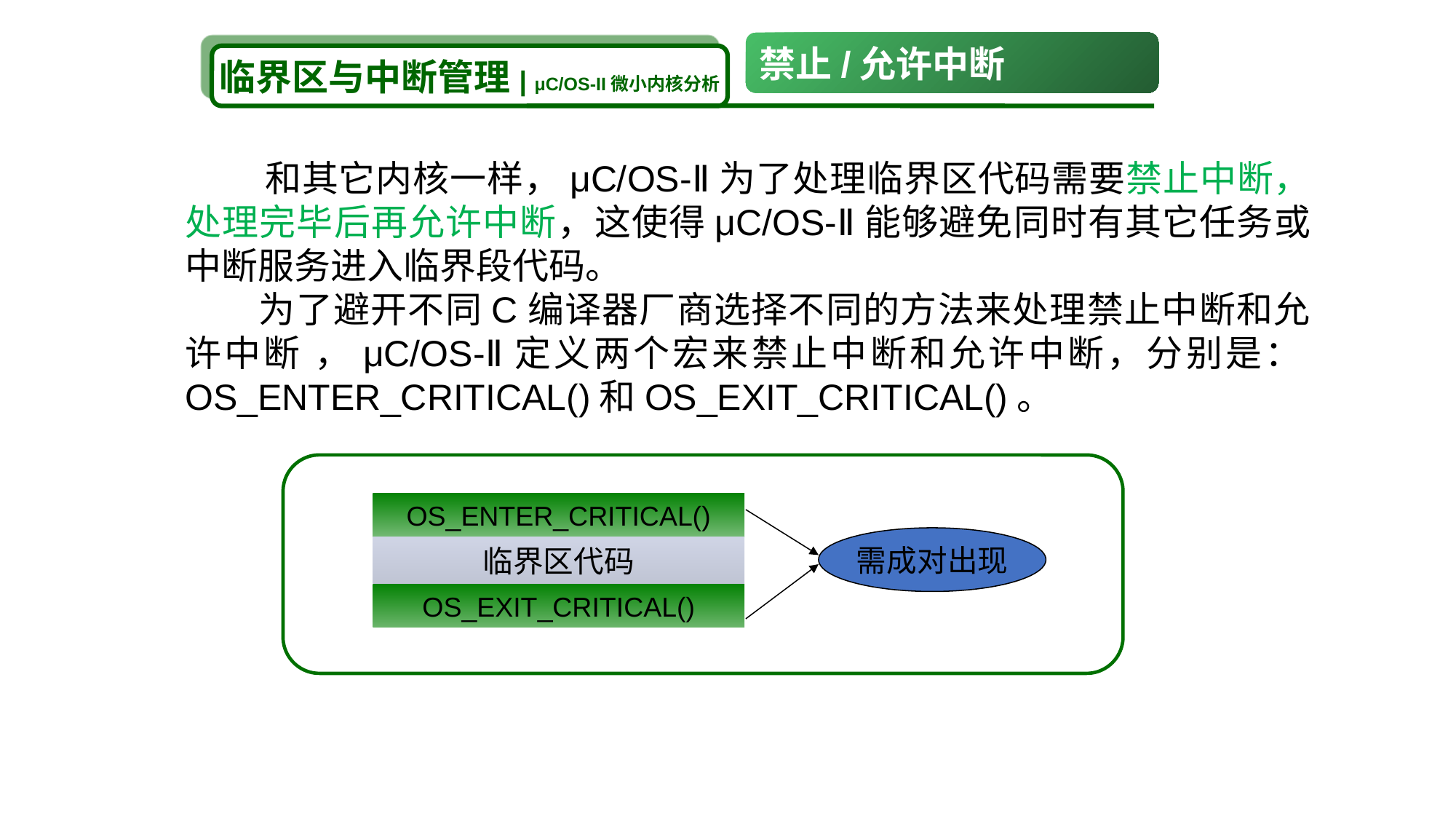

禁止/允许中断
临界区与中断管理| μC/OS-II微小内核分析

        和其它内核一样，μC/OS-Ⅱ为了处理临界区代码需要禁止中断，处理完毕后再允许中断，这使得μC/OS-Ⅱ能够避免同时有其它任务或中断服务进入临界段代码。
       为了避开不同C编译器厂商选择不同的方法来处理禁止中断和允许中断 ，μC/OS-Ⅱ定义两个宏来禁止中断和允许中断，分别是：OS_ENTER_CRITICAL()和OS_EXIT_CRITICAL()。

OS_ENTER_CRITICAL()

需成对出现
临界区代码
OS_EXIT_CRITICAL()